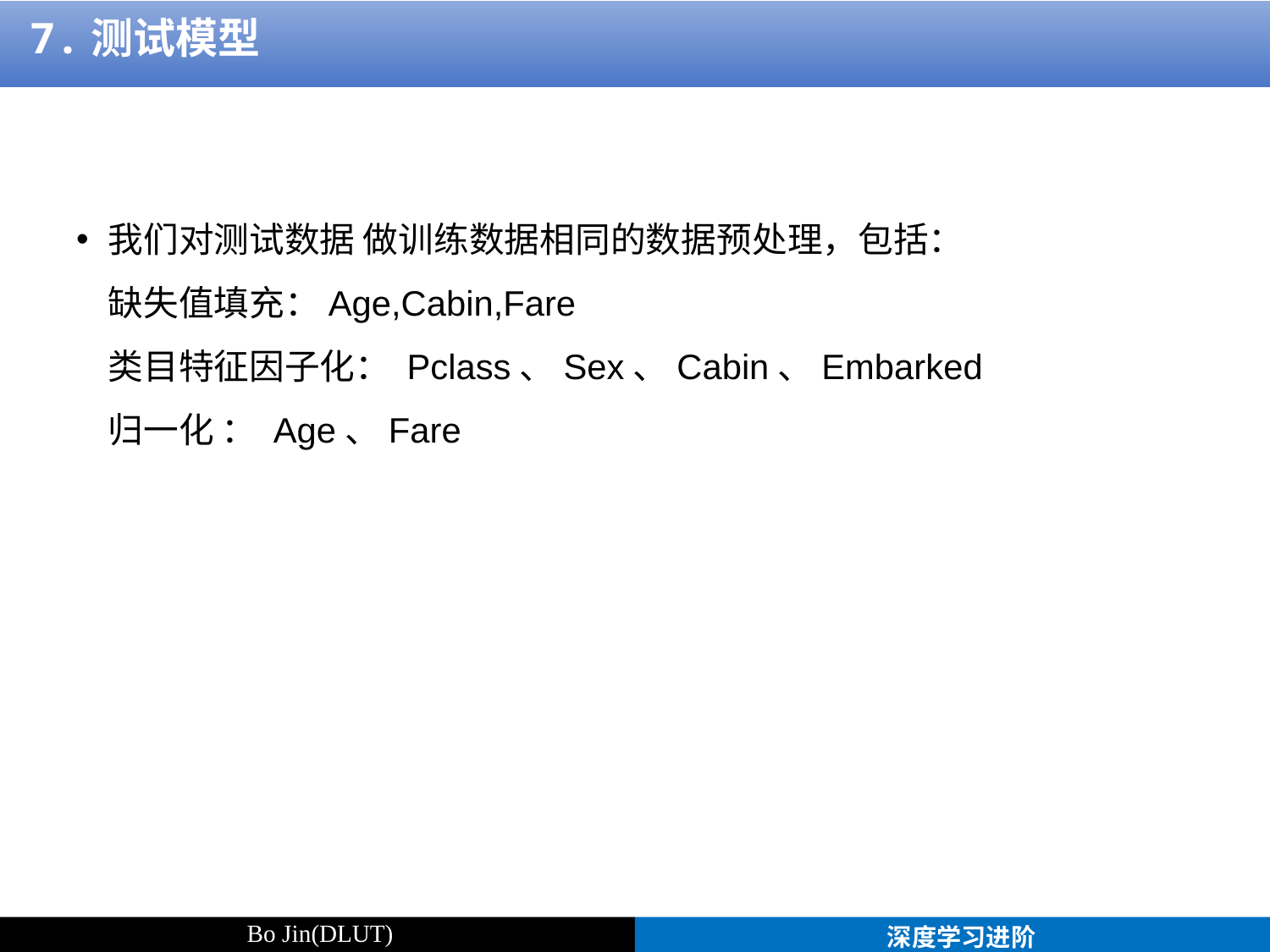

7.测试模型
我们对测试数据 做训练数据相同的数据预处理，包括：
缺失值填充：Age,Cabin,Fare
类目特征因子化： Pclass、Sex、Cabin、Embarked
归一化 ： Age、Fare

Bo Jin(DLUT)
深度学习进阶